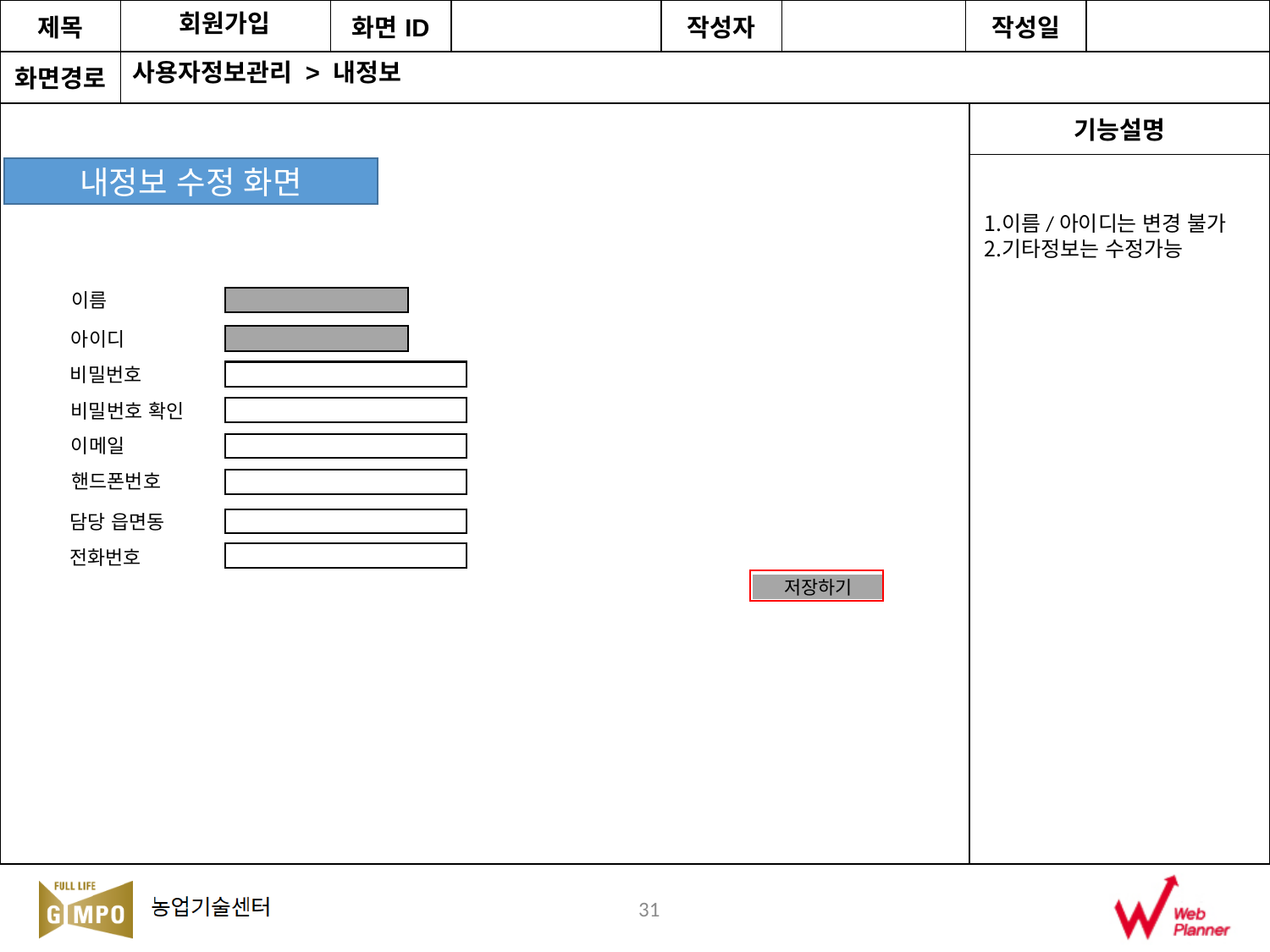

회원가입

사용자정보관리 > 내정보

내정보 수정 화면
이름/아이디는 변경 불가
기타정보는 수정가능

이름

아이디

비밀번호

비밀번호 확인

이메일
핸드폰번호

담당 읍면동

전화번호

저장하기

31